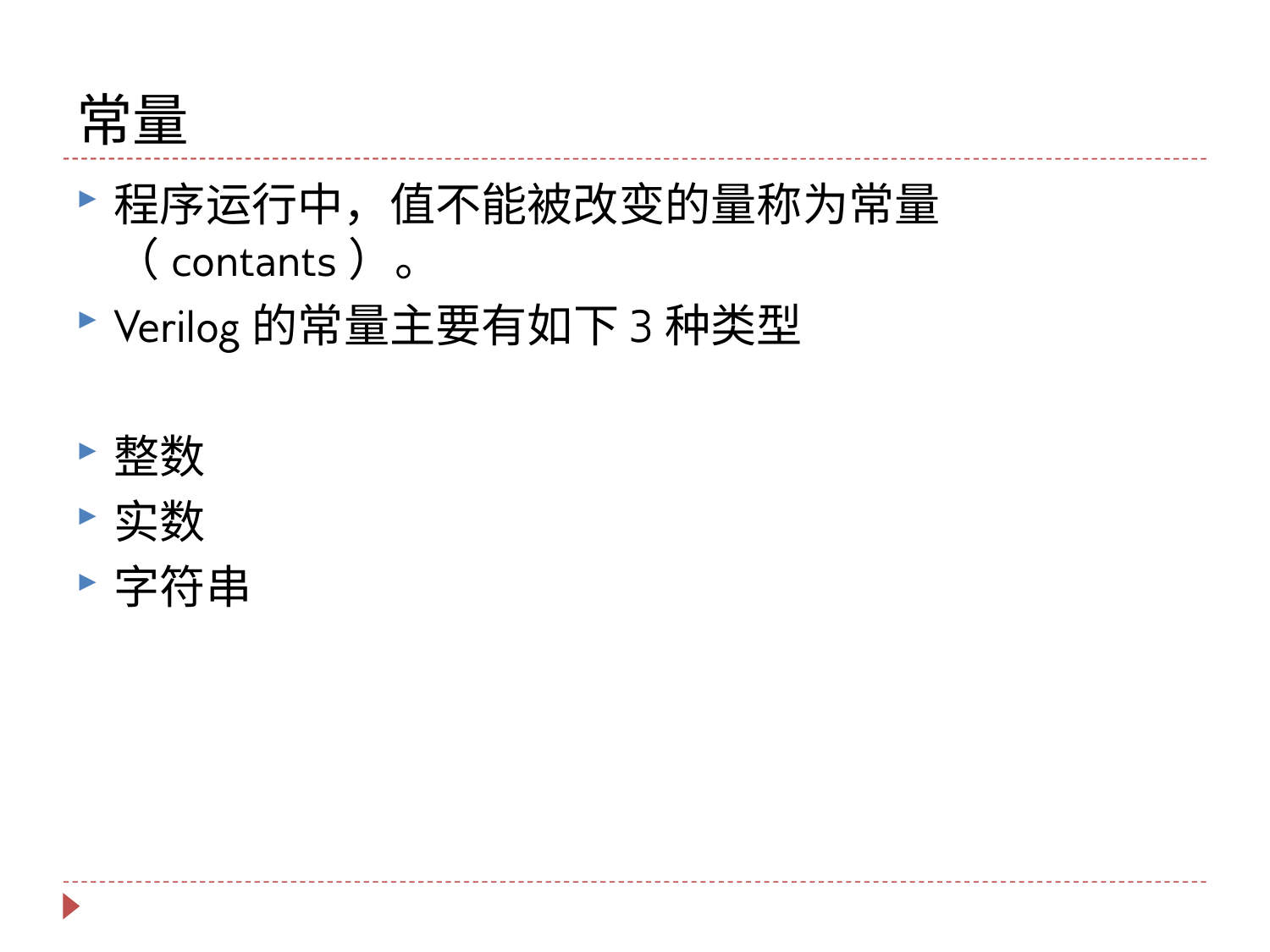

# 常量
程序运行中，值不能被改变的量称为常量（contants）。
Verilog的常量主要有如下3种类型

整数
实数
字符串